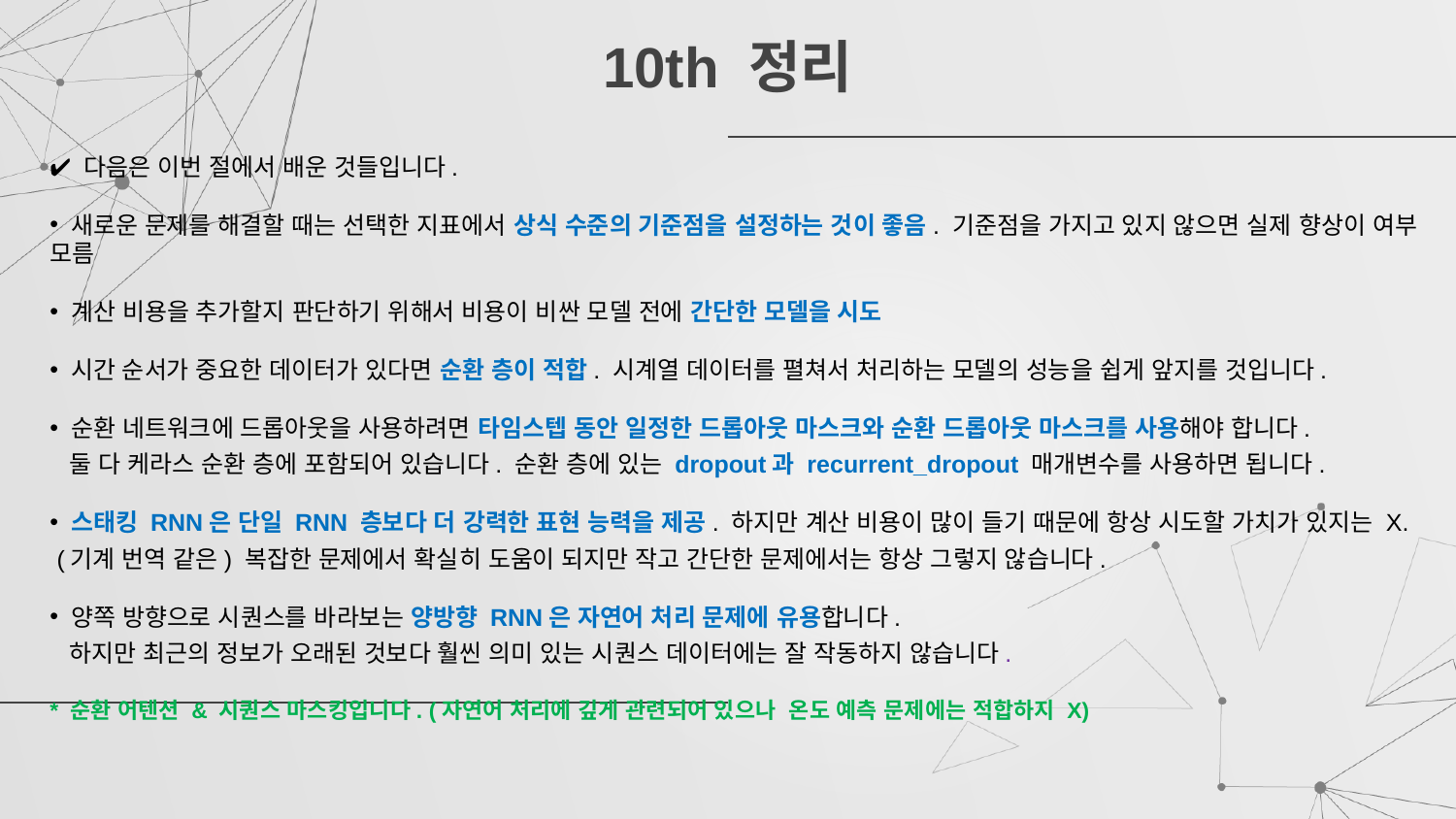

# 10th 정리
✔ 다음은 이번 절에서 배운 것들입니다.

 새로운 문제를 해결할 때는 선택한 지표에서 상식 수준의 기준점을 설정하는 것이 좋음. 기준점을 가지고 있지 않으면 실제 향상이 여부 모름

 계산 비용을 추가할지 판단하기 위해서 비용이 비싼 모델 전에 간단한 모델을 시도

 시간 순서가 중요한 데이터가 있다면 순환 층이 적합. 시계열 데이터를 펼쳐서 처리하는 모델의 성능을 쉽게 앞지를 것입니다.

 순환 네트워크에 드롭아웃을 사용하려면 타임스텝 동안 일정한 드롭아웃 마스크와 순환 드롭아웃 마스크를 사용해야 합니다.

  둘 다 케라스 순환 층에 포함되어 있습니다. 순환 층에 있는 dropout과 recurrent_dropout 매개변수를 사용하면 됩니다.

 스태킹 RNN은 단일 RNN 층보다 더 강력한 표현 능력을 제공. 하지만 계산 비용이 많이 들기 때문에 항상 시도할 가치가 있지는 X.

 (기계 번역 같은) 복잡한 문제에서 확실히 도움이 되지만 작고 간단한 문제에서는 항상 그렇지 않습니다.

 양쪽 방향으로 시퀀스를 바라보는 양방향 RNN은 자연어 처리 문제에 유용합니다.

  하지만 최근의 정보가 오래된 것보다 훨씬 의미 있는 시퀀스 데이터에는 잘 작동하지 않습니다.

* 순환 어텐션 & 시퀀스 마스킹입니다. (자연어 처리에 깊게 관련되어 있으나  온도 예측 문제에는 적합하지 X)